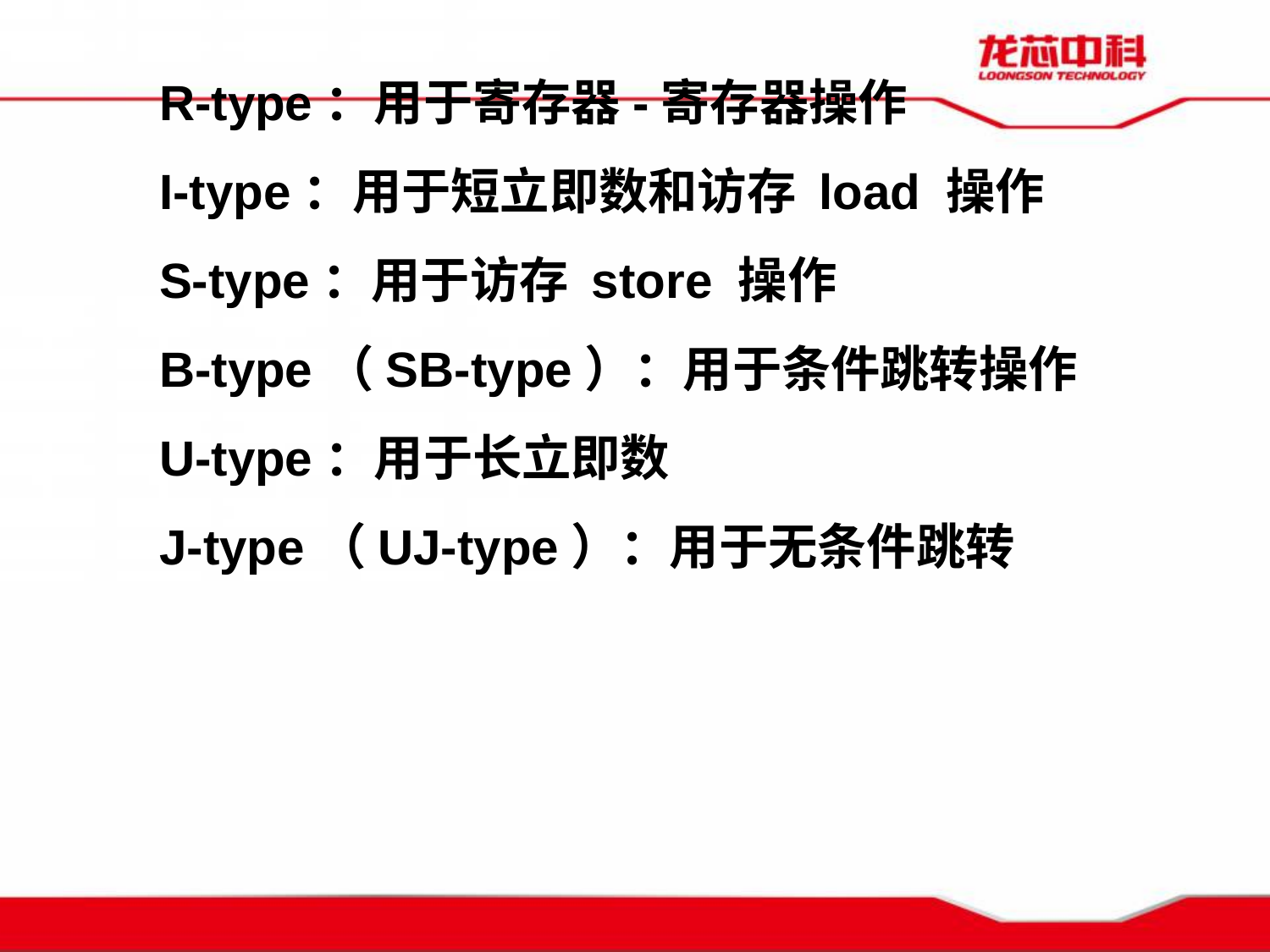

R-type：用于寄存器-寄存器操作
I-type：用于短立即数和访存 load 操作
S-type：用于访存 store 操作
B-type（SB-type）：用于条件跳转操作
U-type：用于长立即数
J-type（UJ-type）：用于无条件跳转